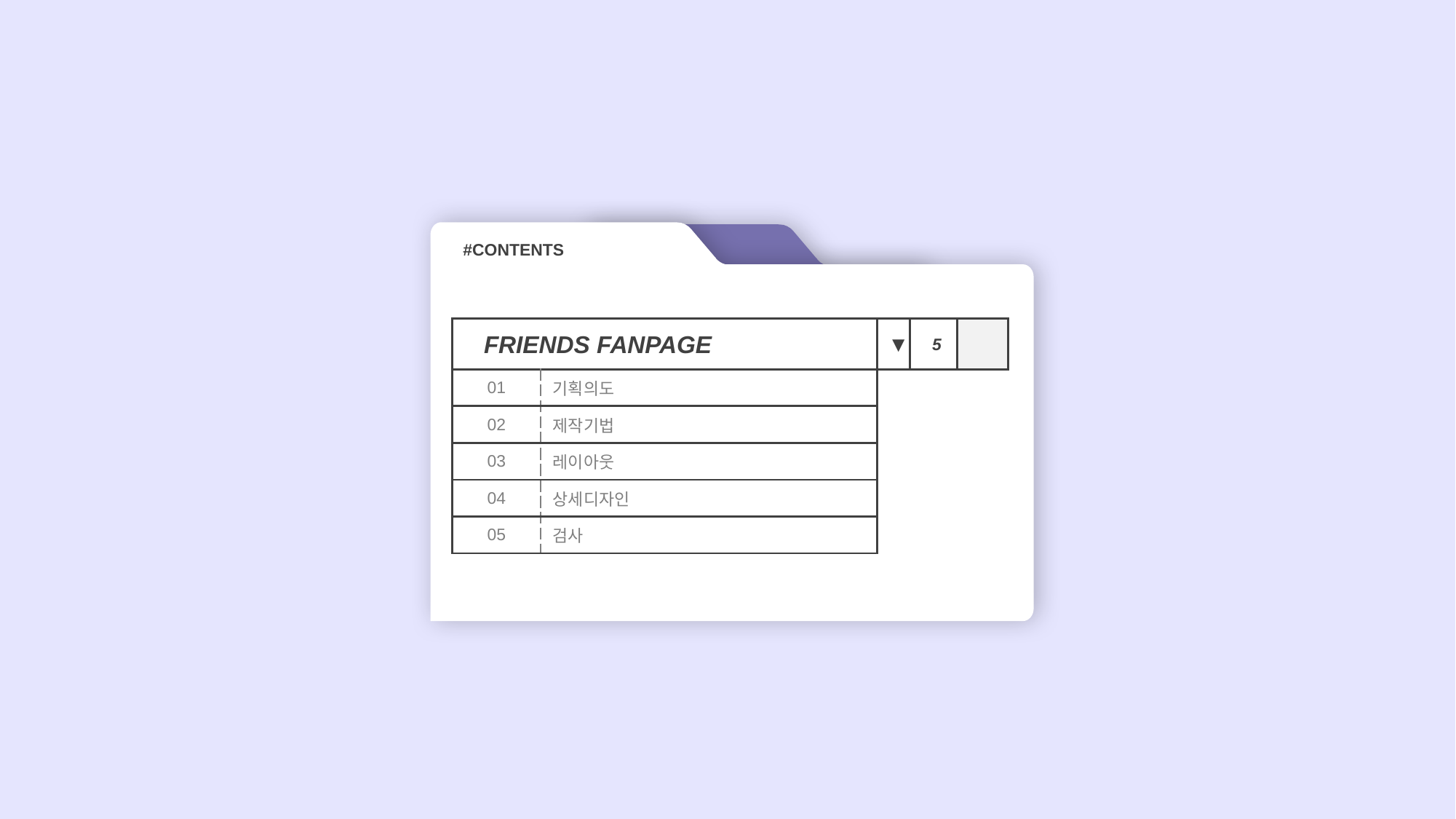

#CONTENTS
FRIENDS FANPAGE
▼
5

| 01 | 기획의도 |
| --- | --- |
| 02 | 제작기법 |
| 03 | 레이아웃 |
| 04 | 상세디자인 |
| 05 | 검사 |